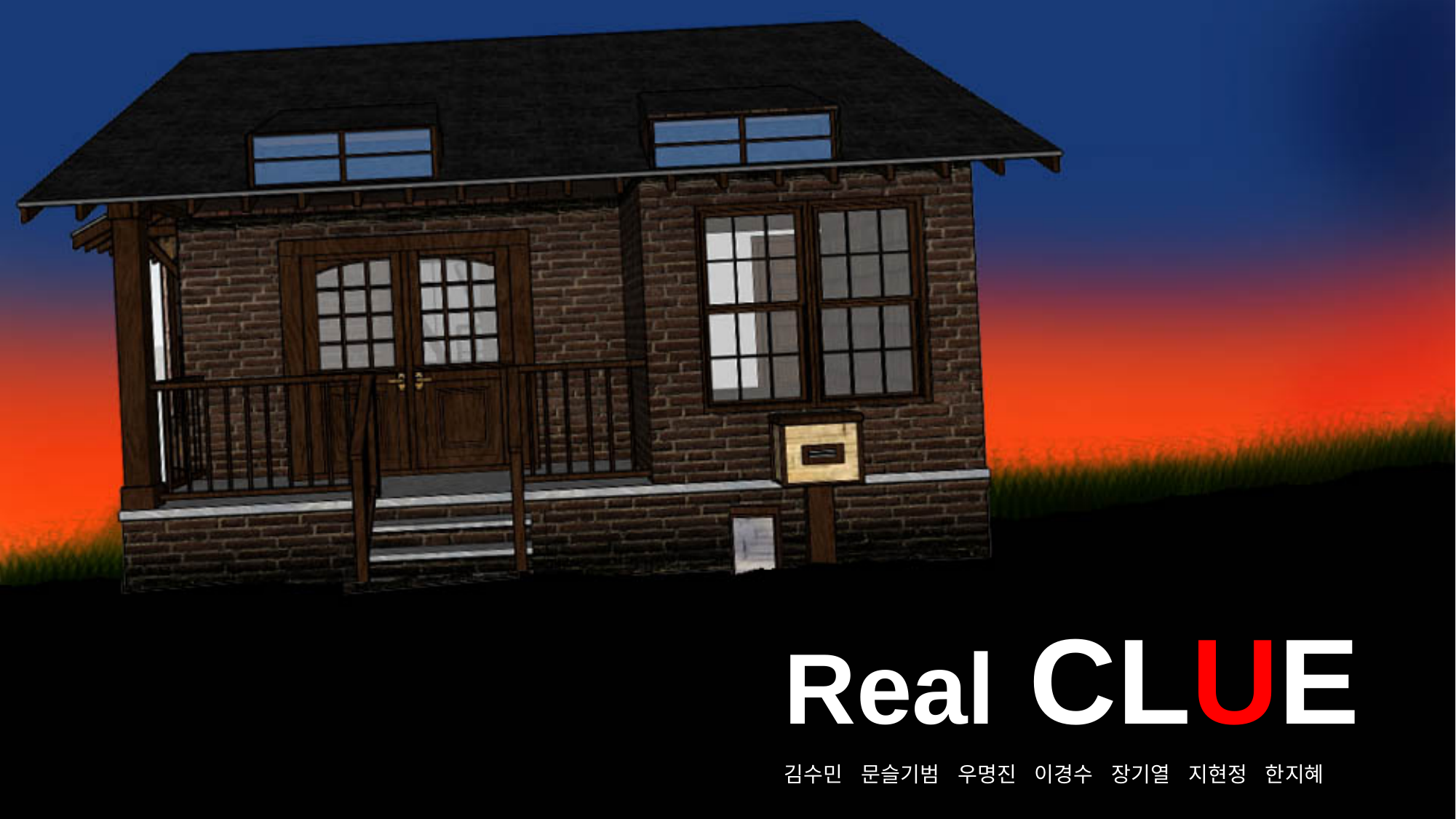

Real CLUE
김수민   문슬기범   우명진   이경수   장기열   지현정   한지혜